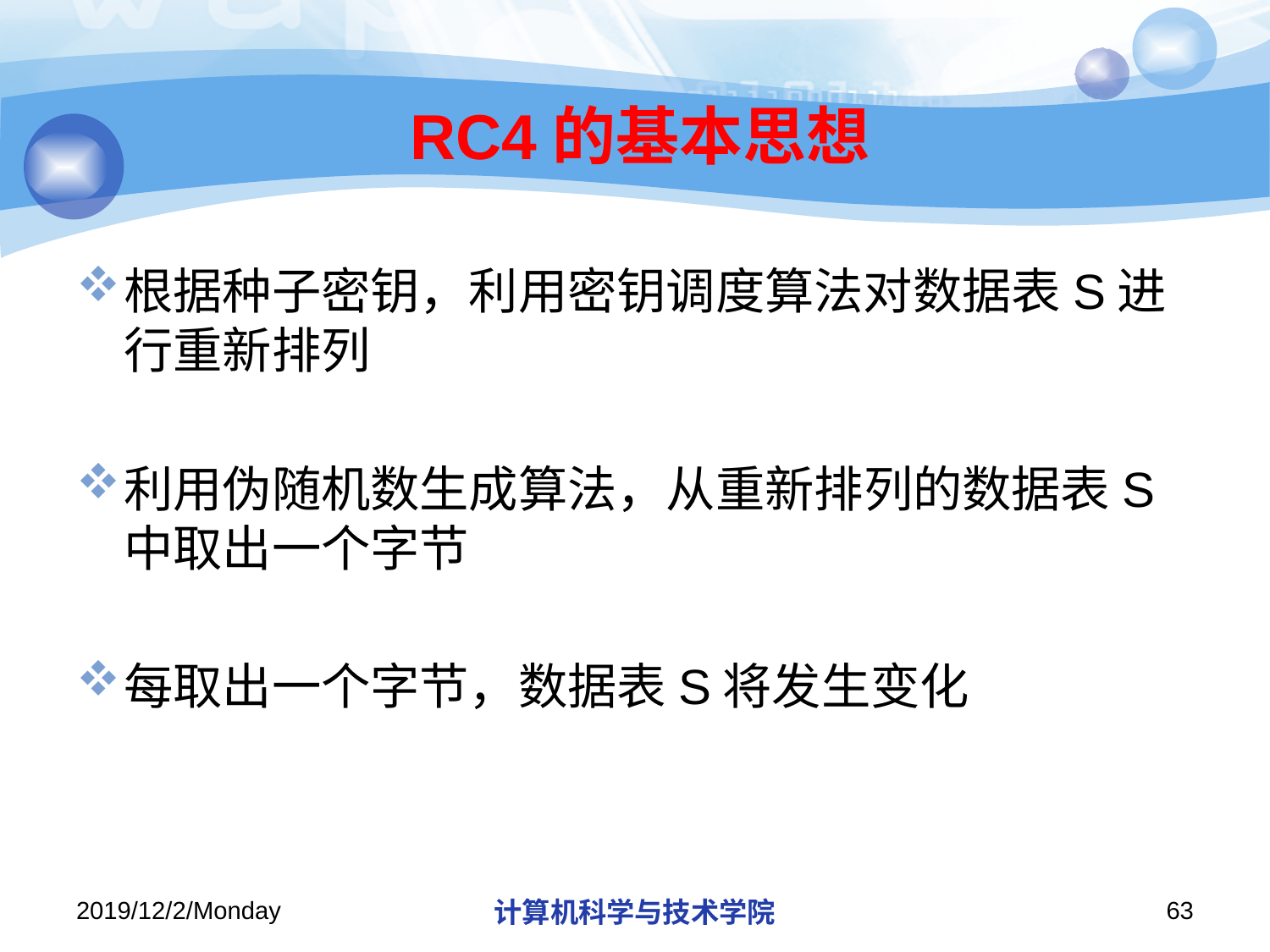

# RC4的基本思想
根据种子密钥，利用密钥调度算法对数据表S进行重新排列

利用伪随机数生成算法，从重新排列的数据表S中取出一个字节

每取出一个字节，数据表S将发生变化
2019/12/2/Monday
计算机科学与技术学院
63